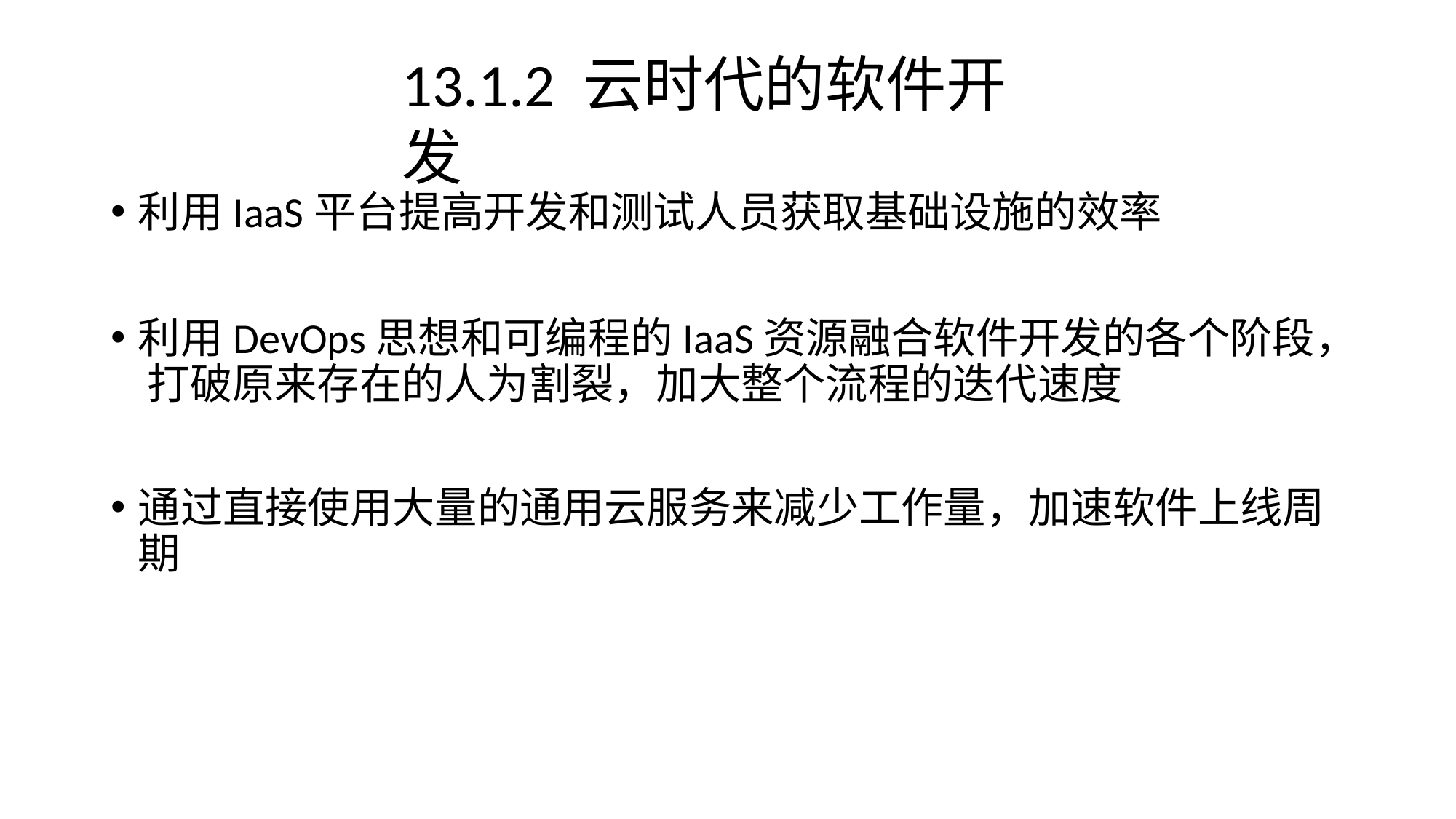

# 13.1.2 云时代的软件开发
利用IaaS平台提高开发和测试人员获取基础设施的效率

利用DevOps思想和可编程的IaaS资源融合软件开发的各个阶段， 打破原来存在的人为割裂，加大整个流程的迭代速度

通过直接使用大量的通用云服务来减少工作量，加速软件上线周 期